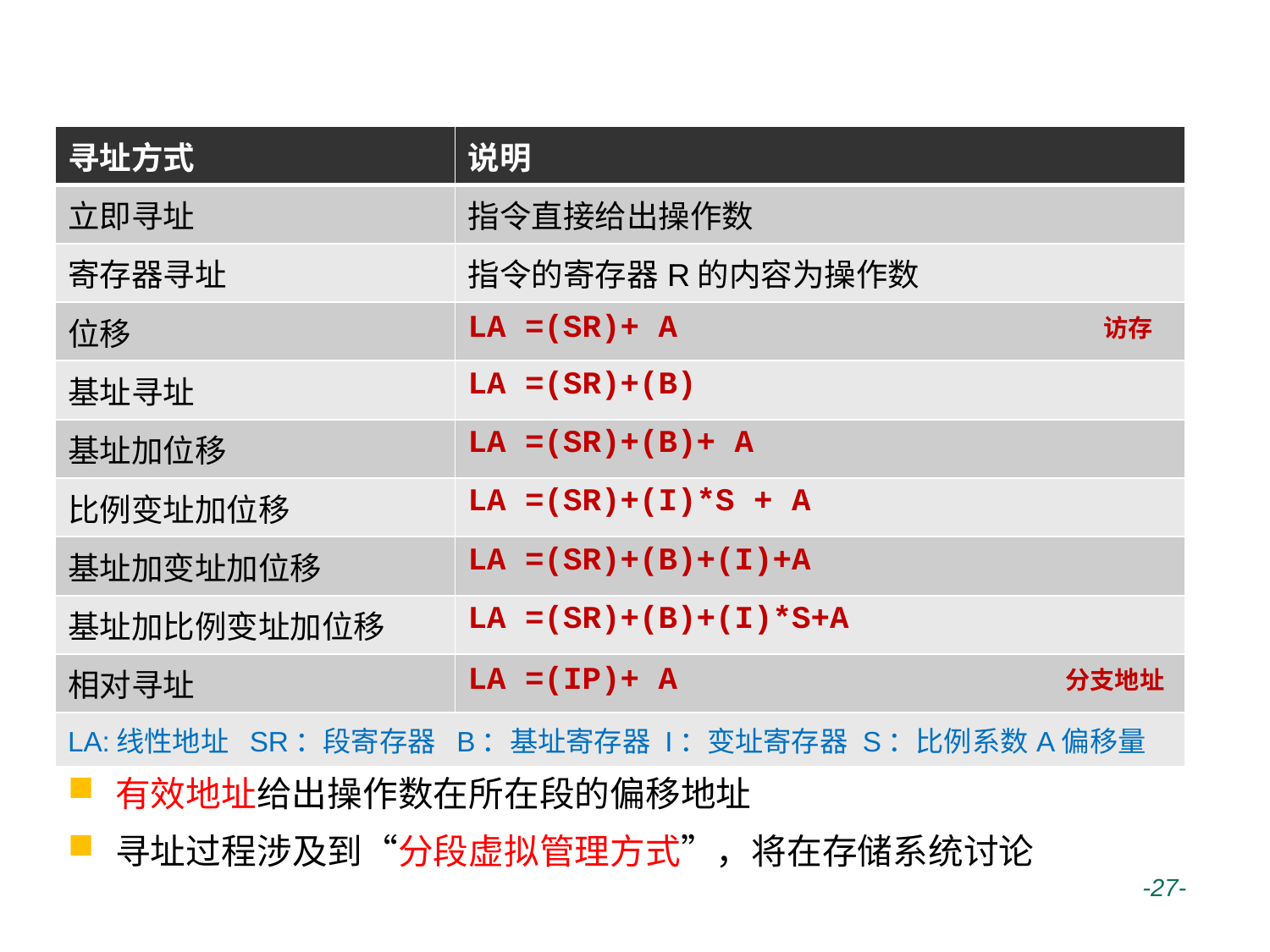

# IA-32寻址方式
| 寻址方式 | 说明 |
| --- | --- |
| 立即寻址 | 指令直接给出操作数 |
| 寄存器寻址 | 指令的寄存器R的内容为操作数 |
| 位移 | LA =(SR)+ A 访存 |
| 基址寻址 | LA =(SR)+(B) |
| 基址加位移 | LA =(SR)+(B)+ A |
| 比例变址加位移 | LA =(SR)+(I)\*S + A |
| 基址加变址加位移 | LA =(SR)+(B)+(I)+A |
| 基址加比例变址加位移 | LA =(SR)+(B)+(I)\*S+A |
| 相对寻址 | LA =(IP)+ A 分支地址 |
| LA:线性地址 SR：段寄存器 B：基址寄存器 I：变址寄存器 S：比例系数A偏移量 |  |
SR段寄存器（间接）确定操作数所在段的段基址
有效地址给出操作数在所在段的偏移地址
寻址过程涉及到“分段虚拟管理方式”，将在存储系统讨论

 -27-